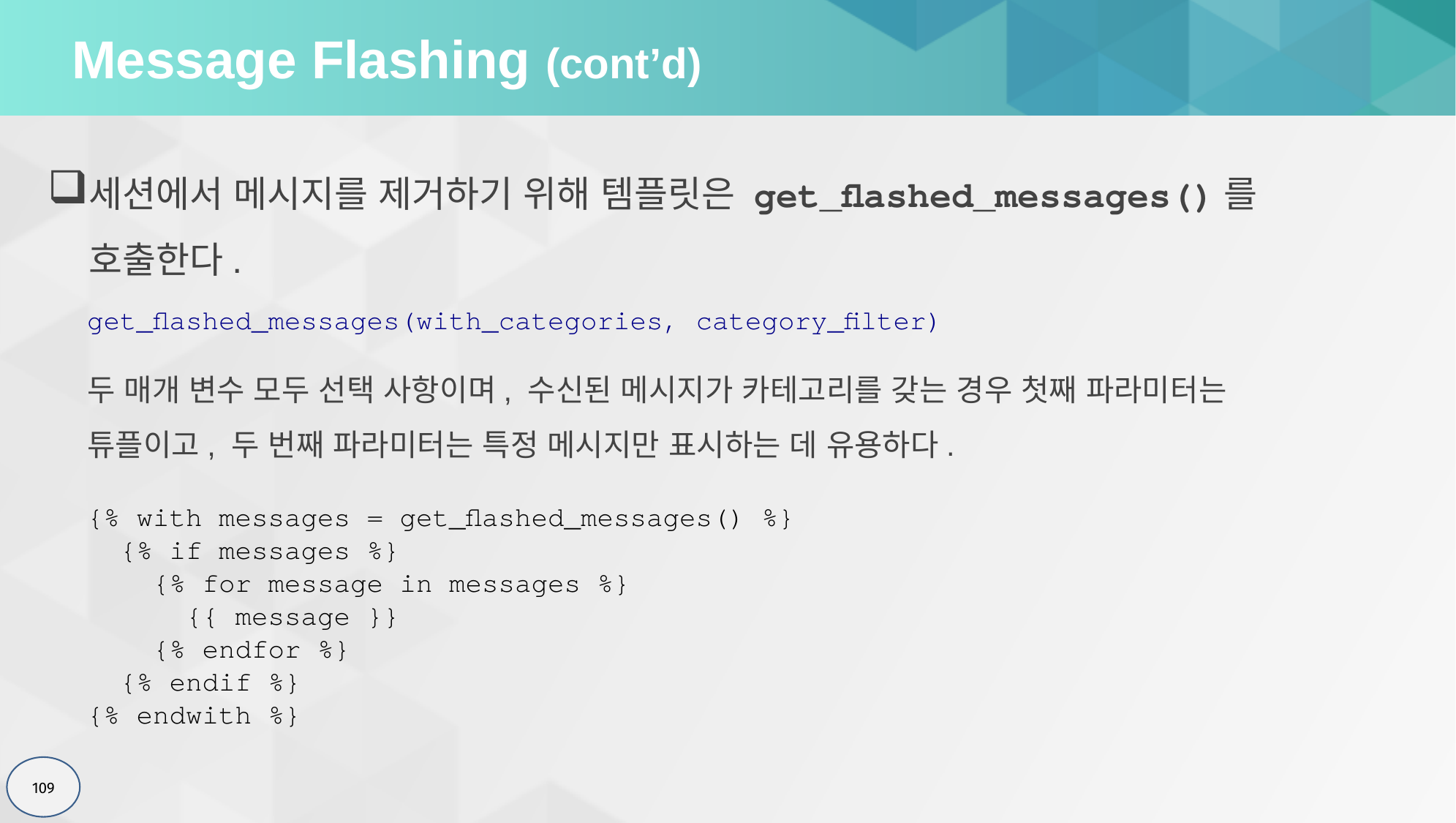

# Message Flashing (cont’d)
세션에서 메시지를 제거하기 위해 템플릿은 get_flashed_messages()를 호출한다.
get_flashed_messages(with_categories, category_filter)
두 매개 변수 모두 선택 사항이며, 수신된 메시지가 카테고리를 갖는 경우 첫째 파라미터는 튜플이고, 두 번째 파라미터는 특정 메시지만 표시하는 데 유용하다.
{% with messages = get_flashed_messages() %}
  {% if messages %}
    {% for message in messages %}
      {{ message }}
    {% endfor %}
  {% endif %}
{% endwith %}